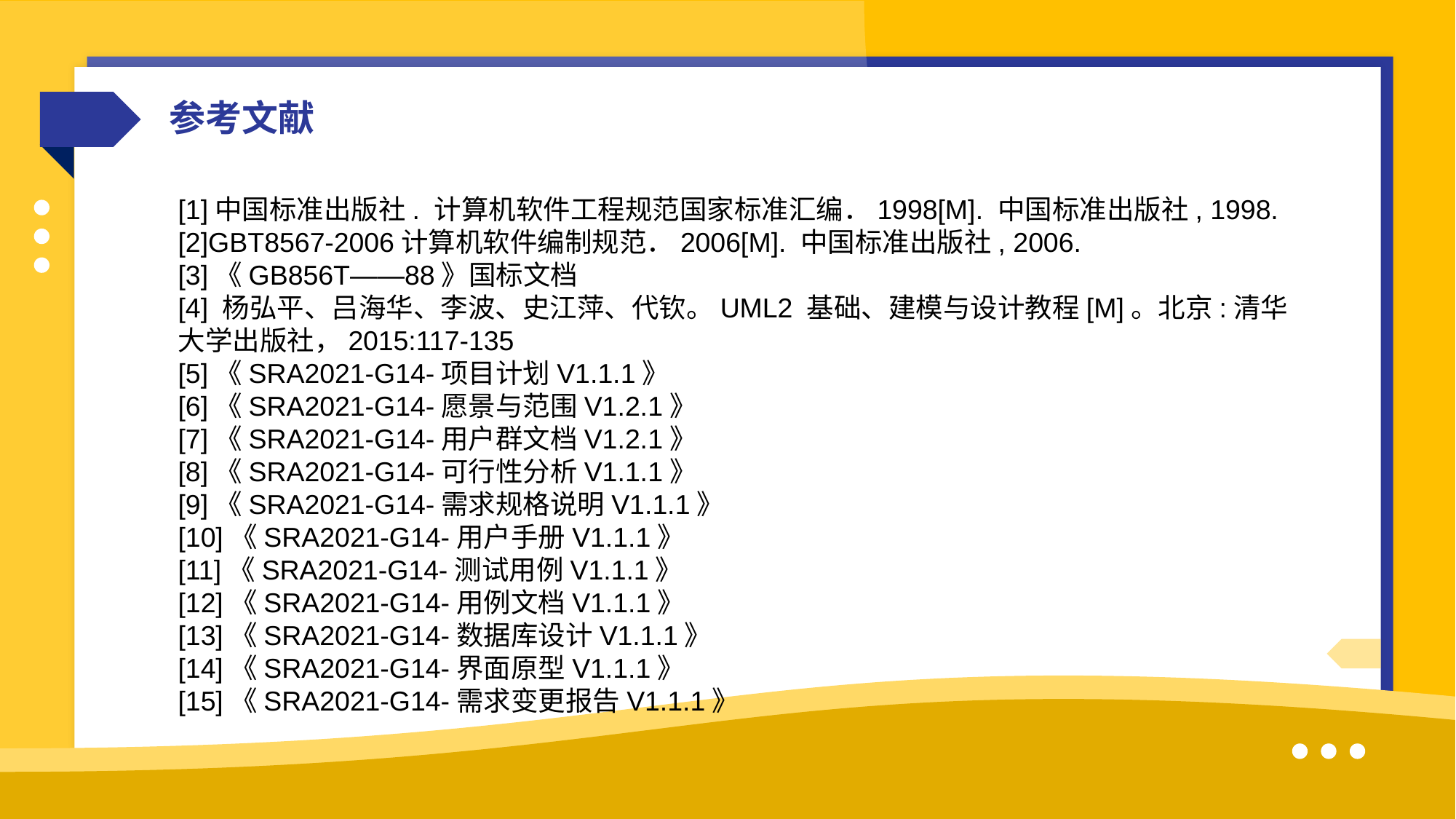

参考文献
[1]中国标准出版社. 计算机软件工程规范国家标准汇编．1998[M]. 中国标准出版社, 1998.
[2]GBT8567-2006计算机软件编制规范．2006[M]. 中国标准出版社, 2006.
[3]《GB856T——88》国标文档
[4] 杨弘平、吕海华、李波、史江萍、代钦。UML2 基础、建模与设计教程[M]。北京:清华大学出版社，2015:117-135
[5]《SRA2021-G14-项目计划V1.1.1》
[6]《SRA2021-G14-愿景与范围V1.2.1》
[7]《SRA2021-G14-用户群文档V1.2.1》
[8]《SRA2021-G14-可行性分析V1.1.1》
[9]《SRA2021-G14-需求规格说明V1.1.1》
[10]《SRA2021-G14-用户手册V1.1.1》
[11]《SRA2021-G14-测试用例V1.1.1》
[12]《SRA2021-G14-用例文档V1.1.1》
[13]《SRA2021-G14-数据库设计V1.1.1》
[14]《SRA2021-G14-界面原型V1.1.1》
[15]《SRA2021-G14-需求变更报告V1.1.1》